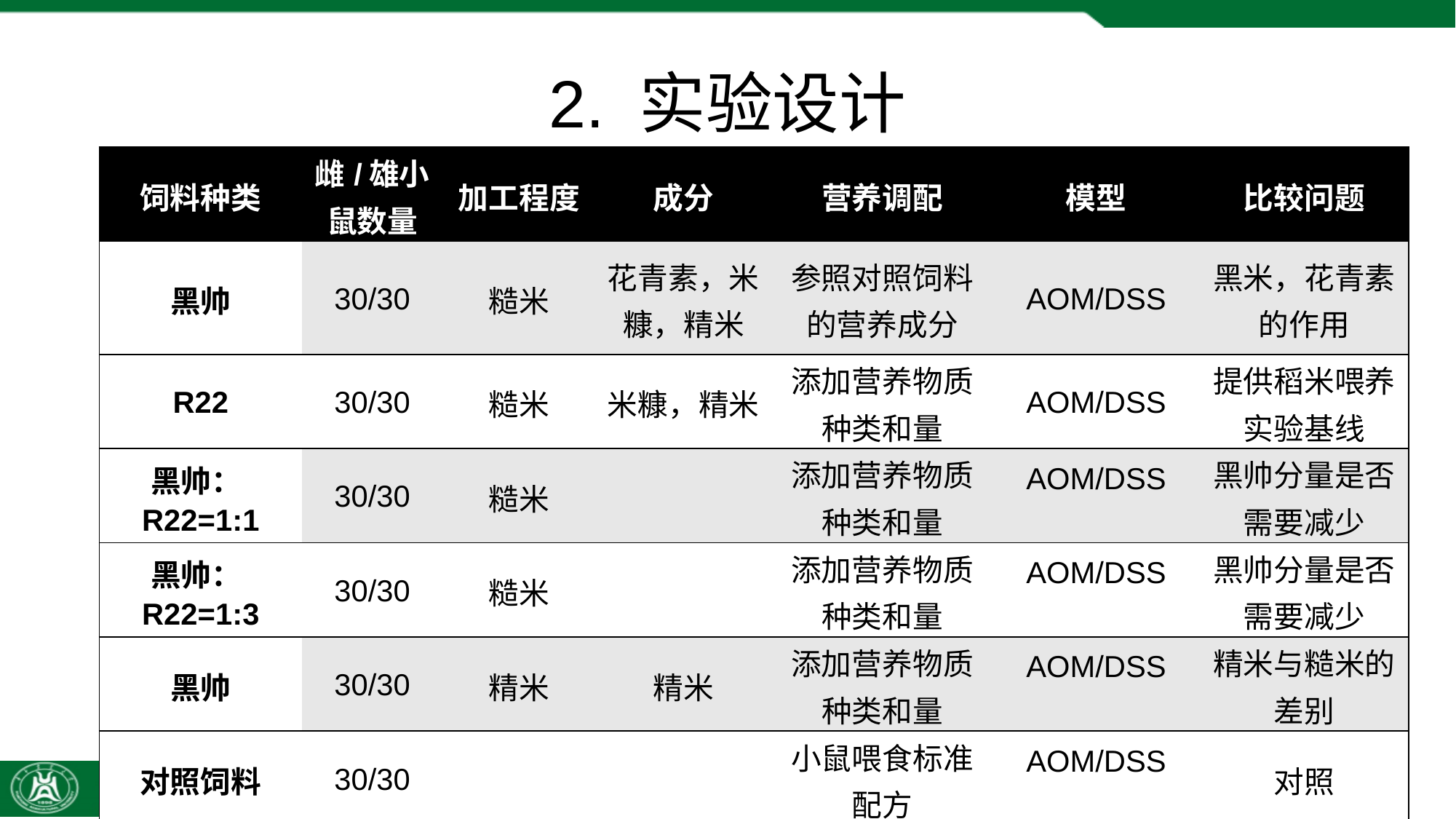

# 2. 实验设计
| 饲料种类 | 雌/雄小鼠数量 | 加工程度 | 成分 | 营养调配 | 模型 | 比较问题 |
| --- | --- | --- | --- | --- | --- | --- |
| 黑帅 | 30/30 | 糙米 | 花青素，米糠，精米 | 参照对照饲料的营养成分 | AOM/DSS | 黑米，花青素的作用 |
| R22 | 30/30 | 糙米 | 米糠，精米 | 添加营养物质种类和量 | AOM/DSS | 提供稻米喂养实验基线 |
| 黑帅：R22=1:1 | 30/30 | 糙米 |  | 添加营养物质种类和量 | AOM/DSS | 黑帅分量是否需要减少 |
| 黑帅：R22=1:3 | 30/30 | 糙米 |  | 添加营养物质种类和量 | AOM/DSS | 黑帅分量是否需要减少 |
| 黑帅 | 30/30 | 精米 | 精米 | 添加营养物质种类和量 | AOM/DSS | 精米与糙米的差别 |
| 对照饲料 | 30/30 |  |  | 小鼠喂食标准配方 | AOM/DSS | 对照 |
| 对照饲料 | 30/30 |  |  | 小鼠喂食标准配方 | 无 | 对照 |